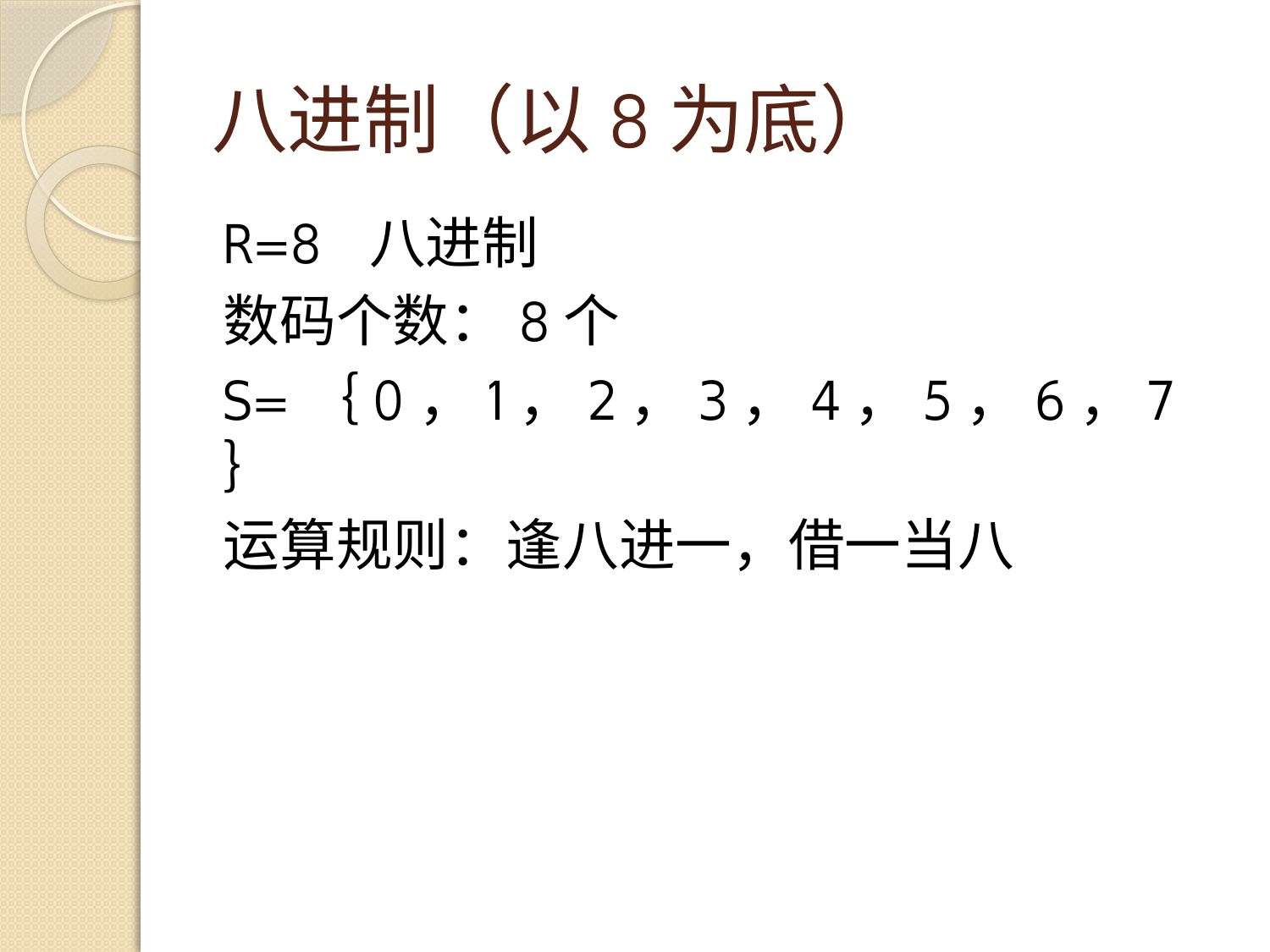

# 八进制（以8为底）
R=8  八进制
数码个数：8个
S=｛0，1，2，3，4，5，6，7｝
运算规则：逢八进一，借一当八